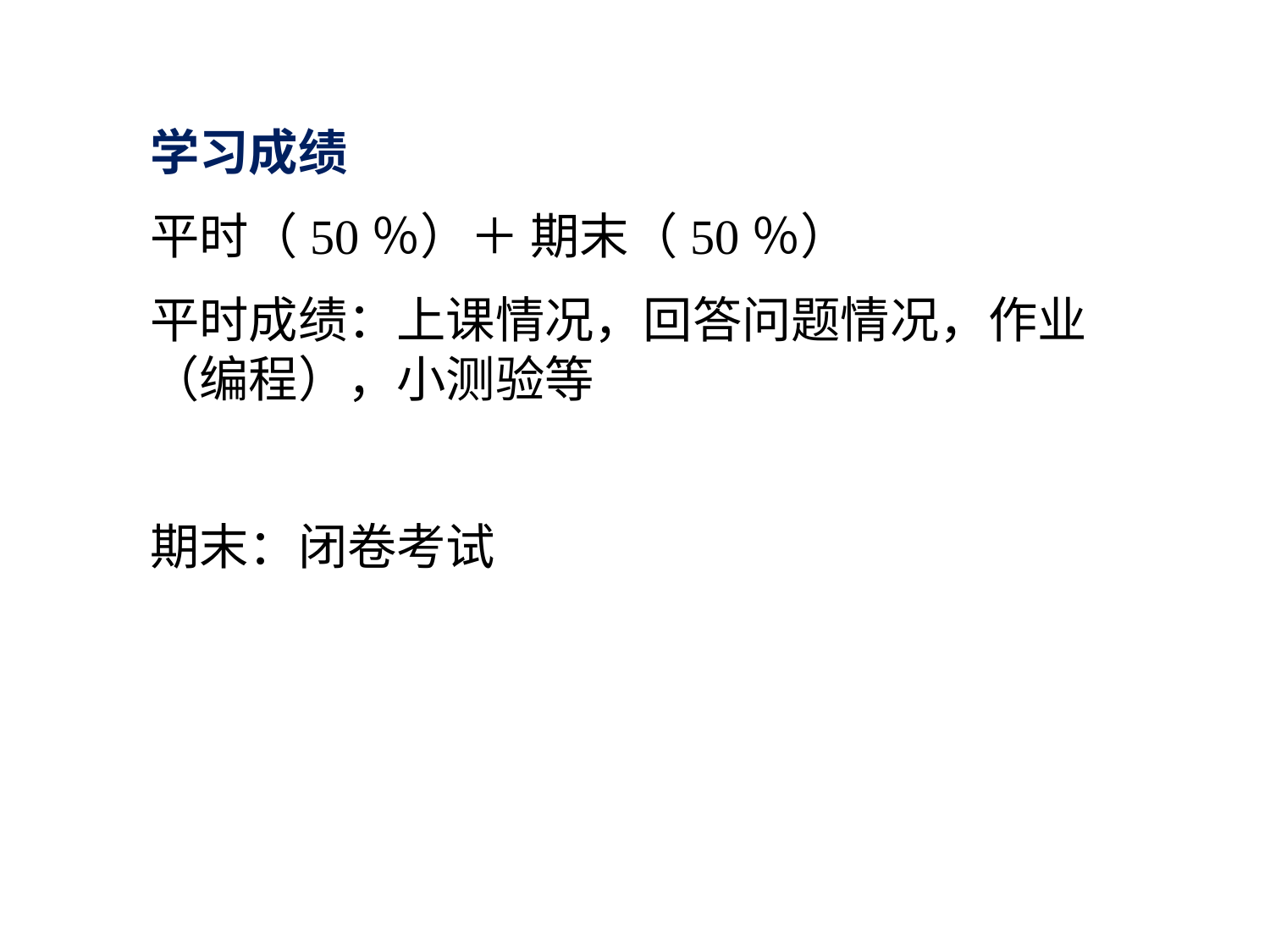

学习成绩
平时（50％）＋ 期末（50％）
平时成绩：上课情况，回答问题情况，作业（编程），小测验等

期末：闭卷考试